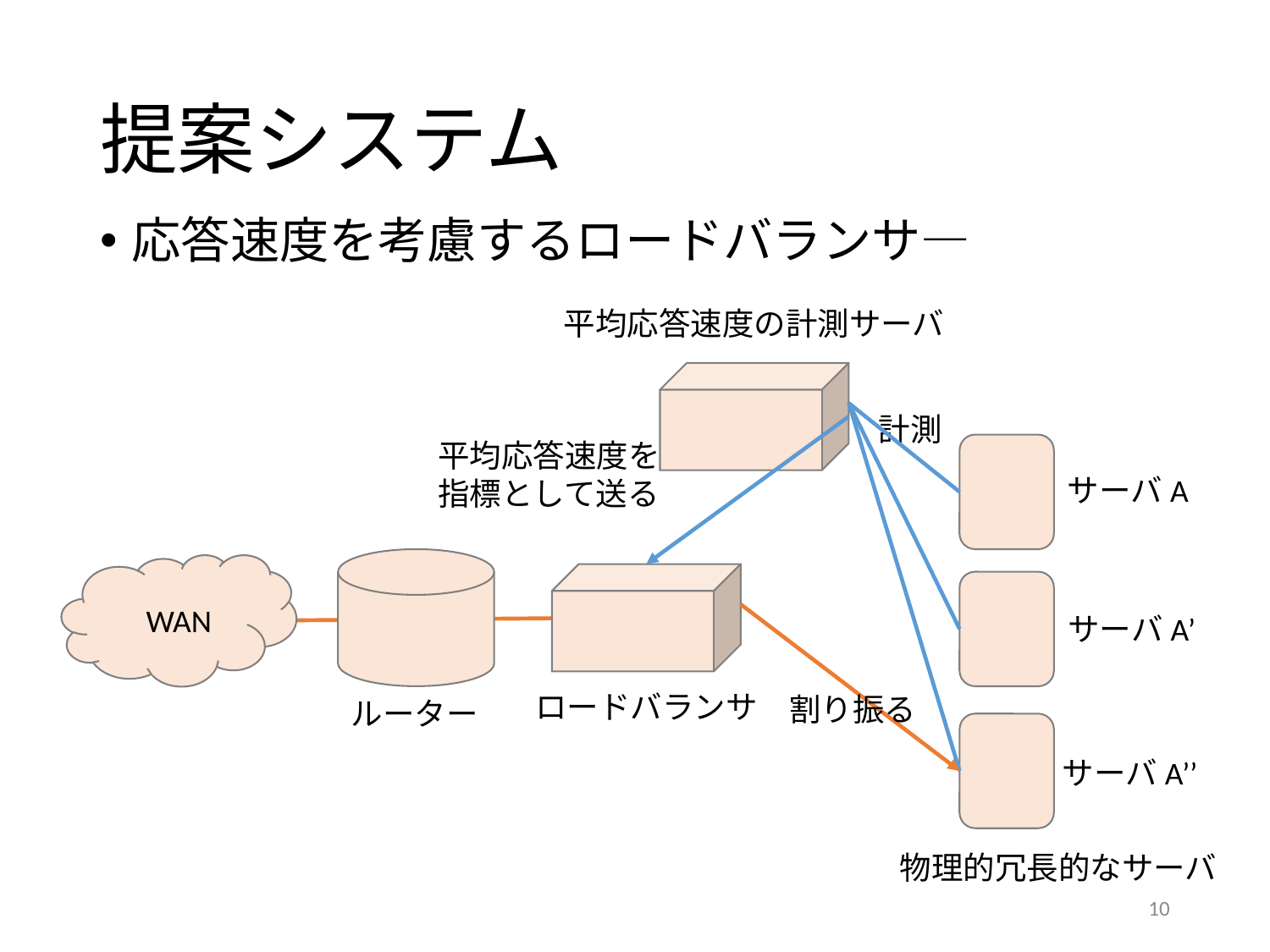

# 提案システム
応答速度を考慮するロードバランサ―
平均応答速度の計測サーバ

サーバA

WAN
サーバA’
ロードバランサ
ルーター

サーバA’’
物理的冗長的なサーバ

計測
平均応答速度を
指標として送る
割り振る
10